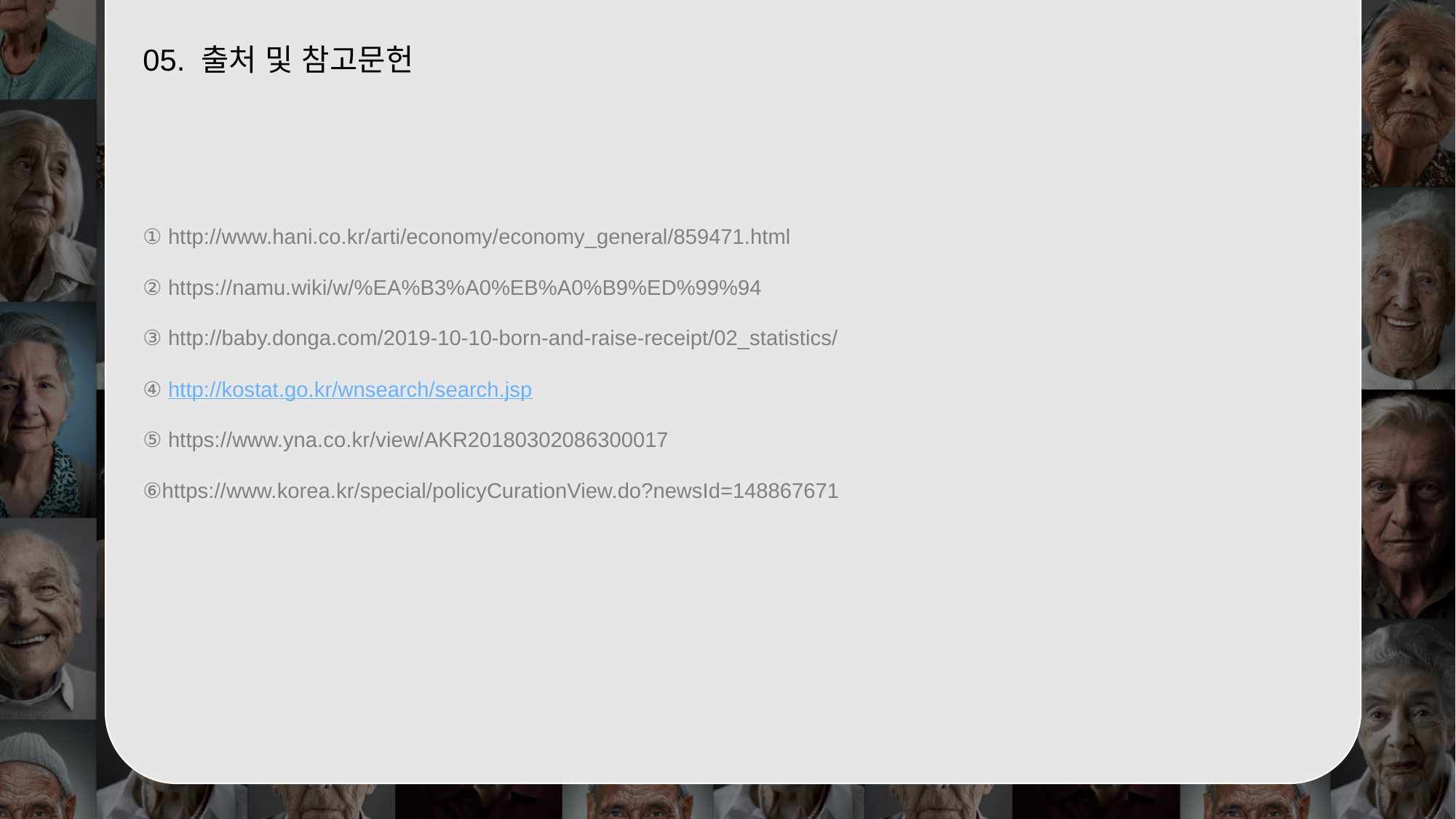

05. 출처 및 참고문헌
① http://www.hani.co.kr/arti/economy/economy_general/859471.html

② https://namu.wiki/w/%EA%B3%A0%EB%A0%B9%ED%99%94

③ http://baby.donga.com/2019-10-10-born-and-raise-receipt/02_statistics/

④ http://kostat.go.kr/wnsearch/search.jsp

⑤ https://www.yna.co.kr/view/AKR20180302086300017

⑥https://www.korea.kr/special/policyCurationView.do?newsId=148867671